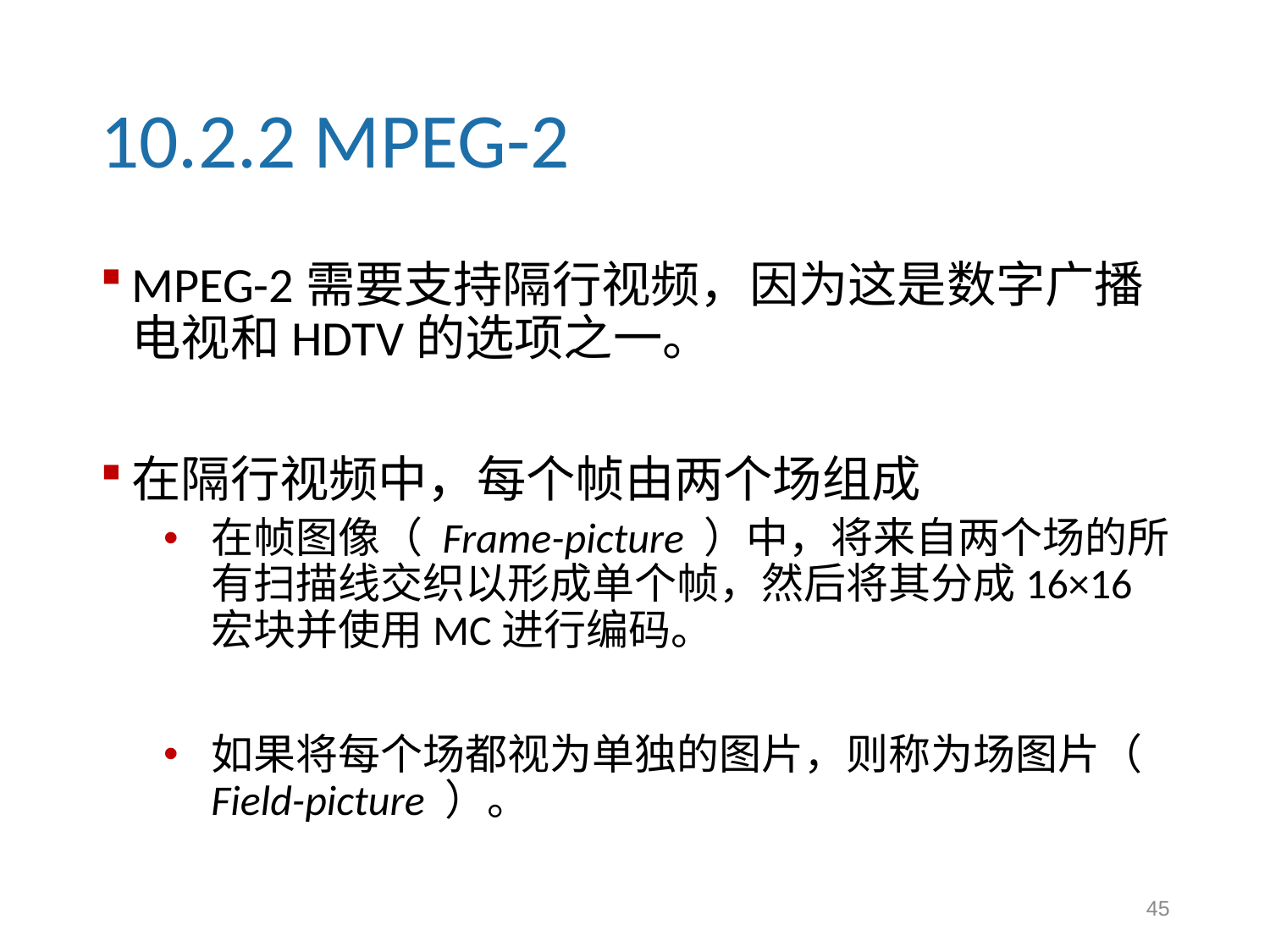

# 10.2.2 MPEG-2
MPEG-2需要支持隔行视频，因为这是数字广播电视和HDTV的选项之一。

在隔行视频中，每个帧由两个场组成
在帧图像（ Frame-picture ）中，将来自两个场的所有扫描线交织以形成单个帧，然后将其分成16×16宏块并使用MC进行编码。

如果将每个场都视为单独的图片，则称为场图片（ Field-picture ）。
45